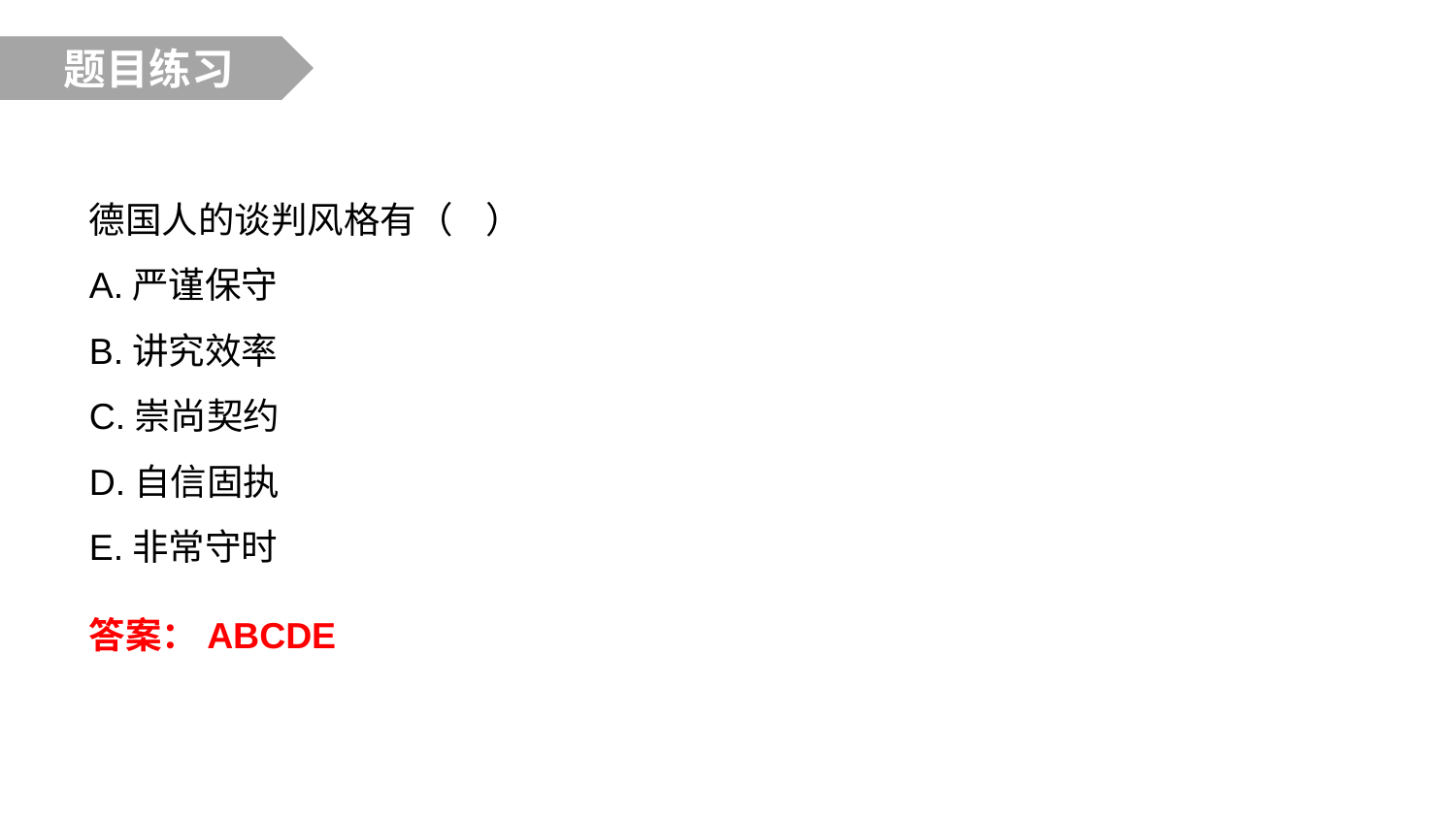

题目练习
德国人的谈判风格有（    ）
A.严谨保守
B.讲究效率
C.崇尚契约
D.自信固执
E.非常守时
答案：ABCDE